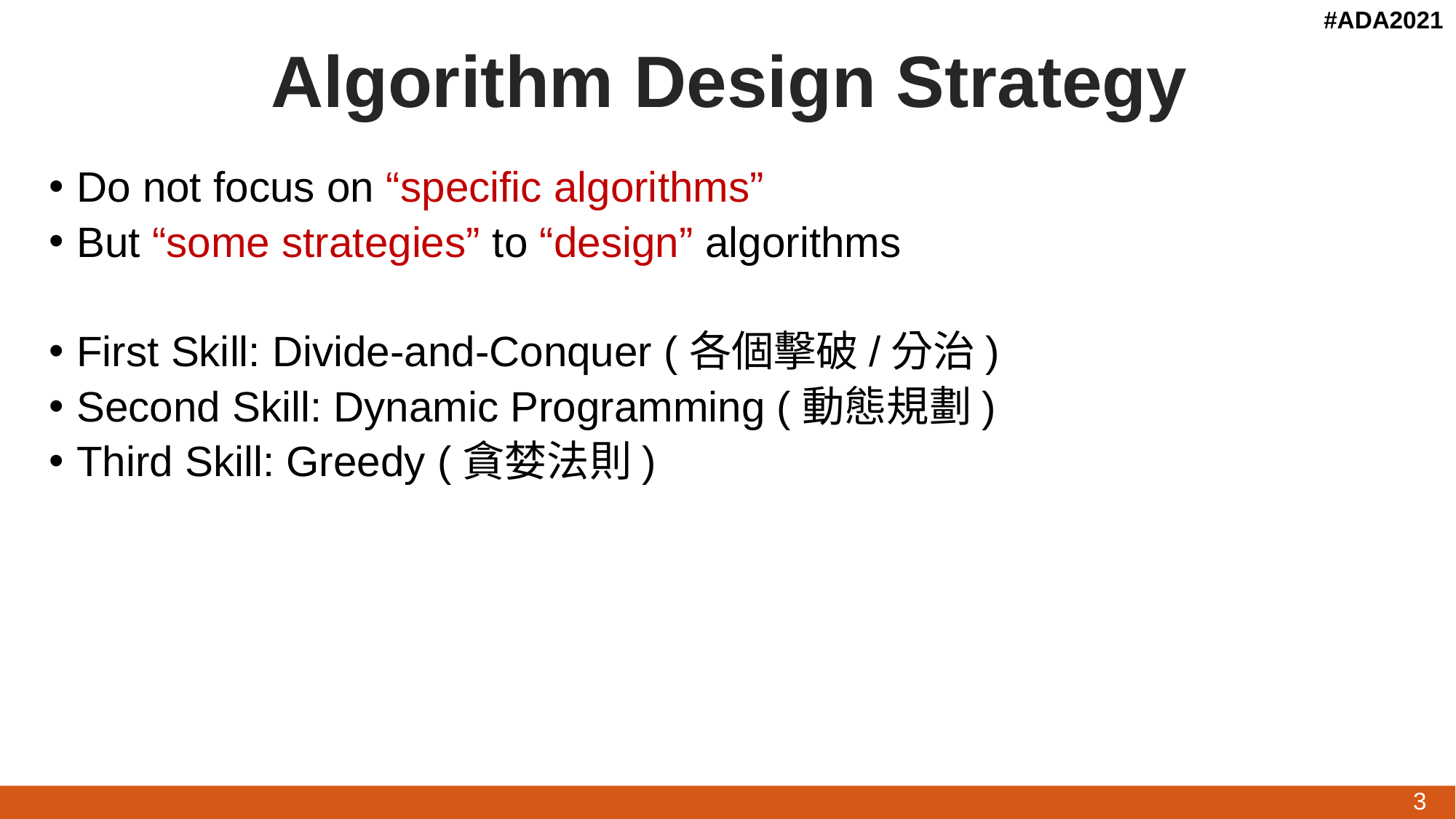

Algorithm Design Strategy
Do not focus on “specific algorithms”
But “some strategies” to “design” algorithms

First Skill: Divide-and-Conquer (各個擊破/分治)
Second Skill: Dynamic Programming (動態規劃)
Third Skill: Greedy (貪婪法則)

3